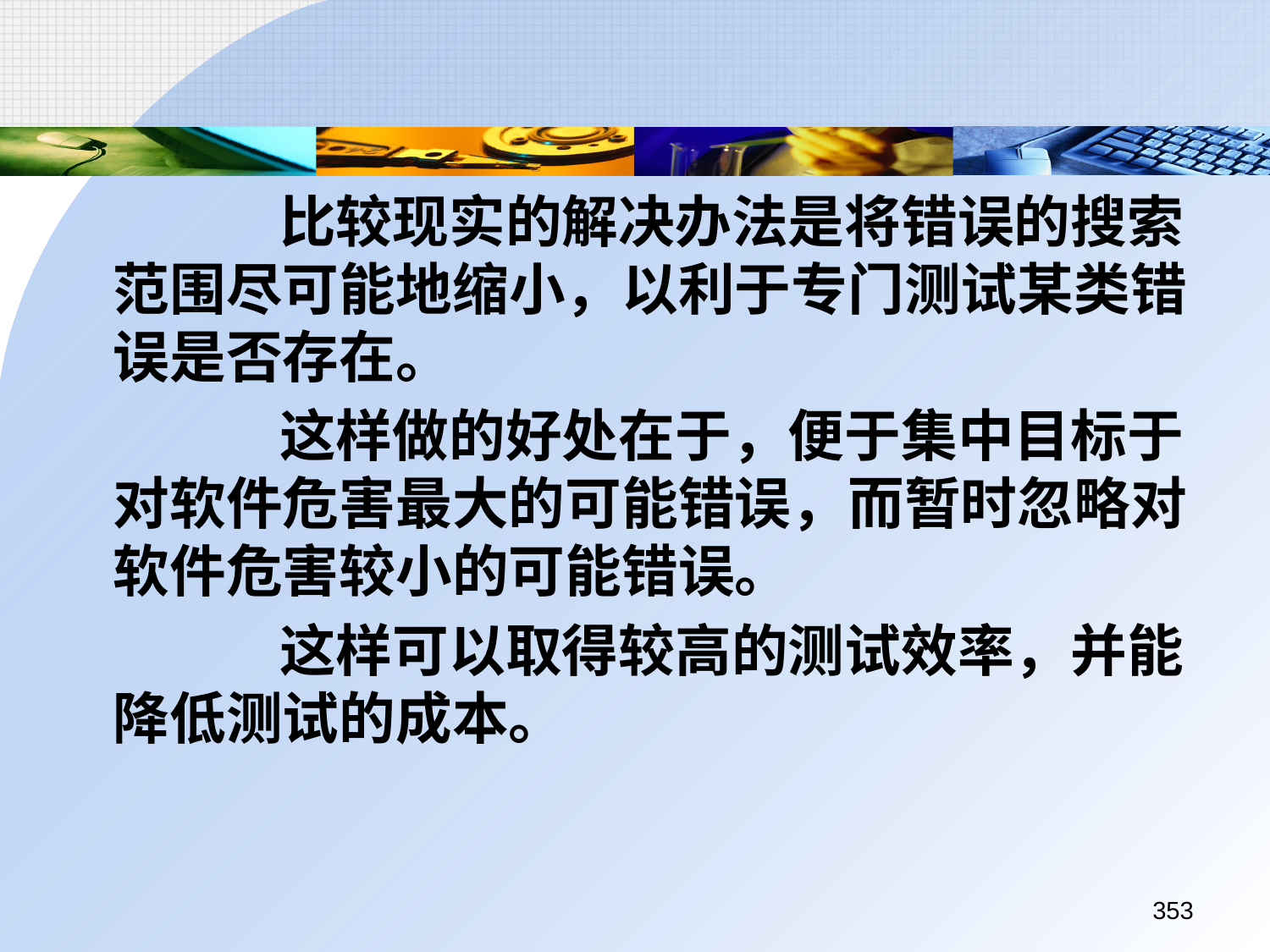

比较现实的解决办法是将错误的搜索范围尽可能地缩小，以利于专门测试某类错误是否存在。
		  这样做的好处在于，便于集中目标于对软件危害最大的可能错误，而暂时忽略对软件危害较小的可能错误。
		  这样可以取得较高的测试效率，并能降低测试的成本。

353